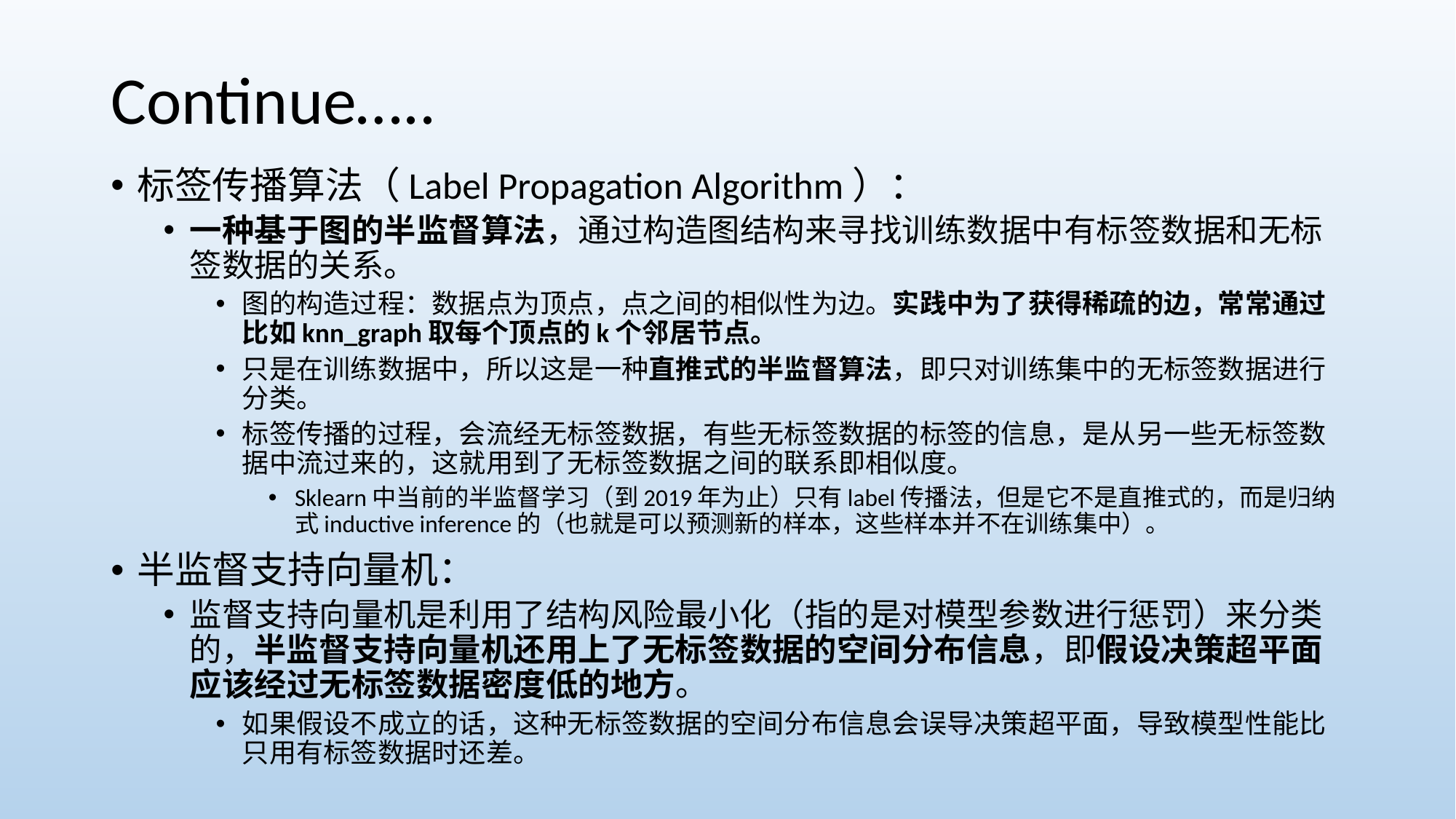

# Continue…..
标签传播算法（Label Propagation Algorithm）：
一种基于图的半监督算法，通过构造图结构来寻找训练数据中有标签数据和无标签数据的关系。
图的构造过程：数据点为顶点，点之间的相似性为边。实践中为了获得稀疏的边，常常通过比如knn_graph取每个顶点的k个邻居节点。
只是在训练数据中，所以这是一种直推式的半监督算法，即只对训练集中的无标签数据进行分类。
标签传播的过程，会流经无标签数据，有些无标签数据的标签的信息，是从另一些无标签数据中流过来的，这就用到了无标签数据之间的联系即相似度。
Sklearn中当前的半监督学习（到2019年为止）只有label传播法，但是它不是直推式的，而是归纳式inductive inference的（也就是可以预测新的样本，这些样本并不在训练集中）。
半监督支持向量机：
监督支持向量机是利用了结构风险最小化（指的是对模型参数进行惩罚）来分类的，半监督支持向量机还用上了无标签数据的空间分布信息，即假设决策超平面应该经过无标签数据密度低的地方。
如果假设不成立的话，这种无标签数据的空间分布信息会误导决策超平面，导致模型性能比只用有标签数据时还差。